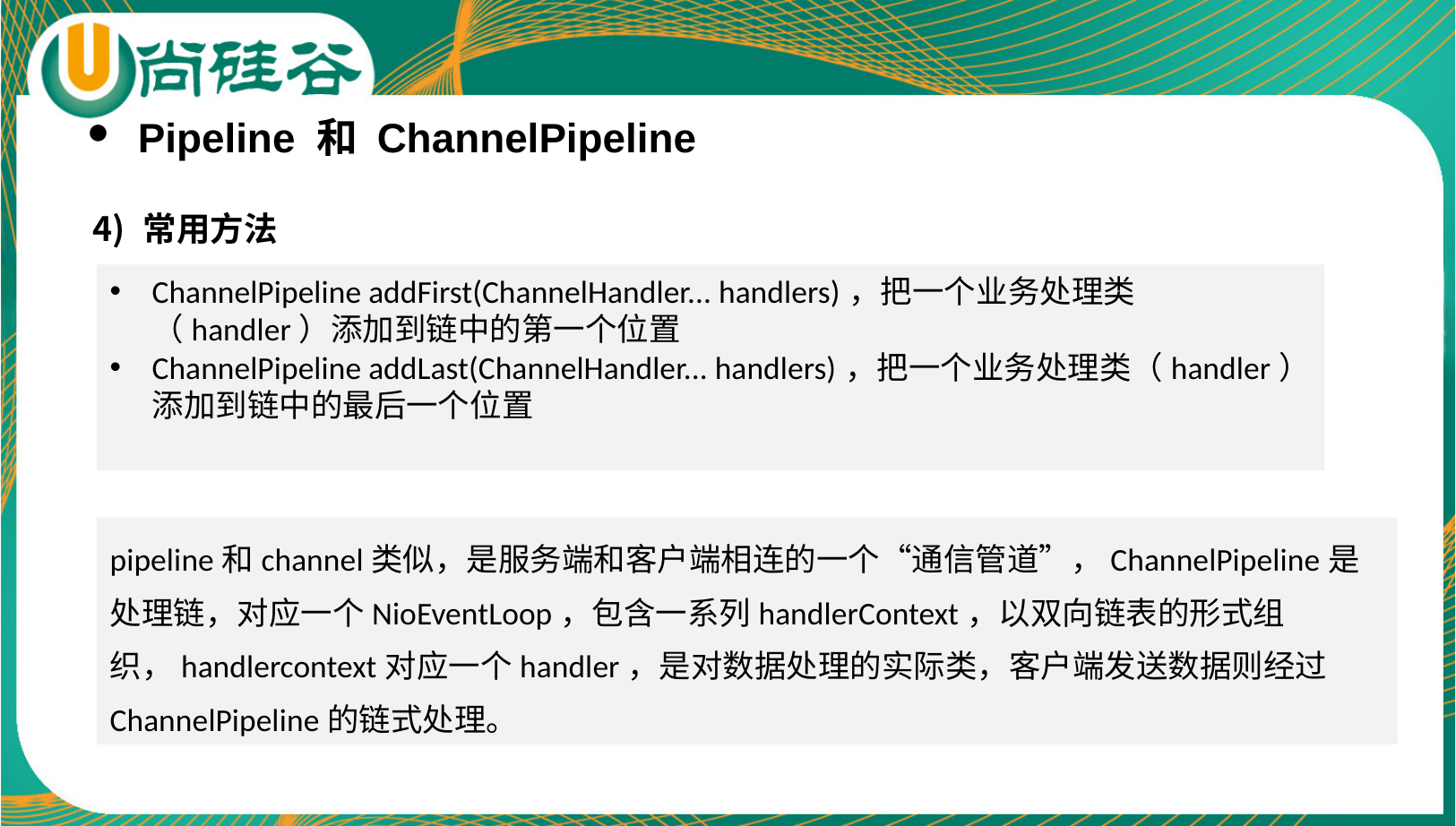

Pipeline 和 ChannelPipeline
常用方法
ChannelPipeline addFirst(ChannelHandler... handlers)，把一个业务处理类（handler）添加到链中的第一个位置
ChannelPipeline addLast(ChannelHandler... handlers)，把一个业务处理类（handler）添加到链中的最后一个位置

pipeline和channel类似，是服务端和客户端相连的一个“通信管道”，ChannelPipeline是处理链，对应一个NioEventLoop，包含一系列handlerContext，以双向链表的形式组织，handlercontext对应一个handler，是对数据处理的实际类，客户端发送数据则经过ChannelPipeline的链式处理。